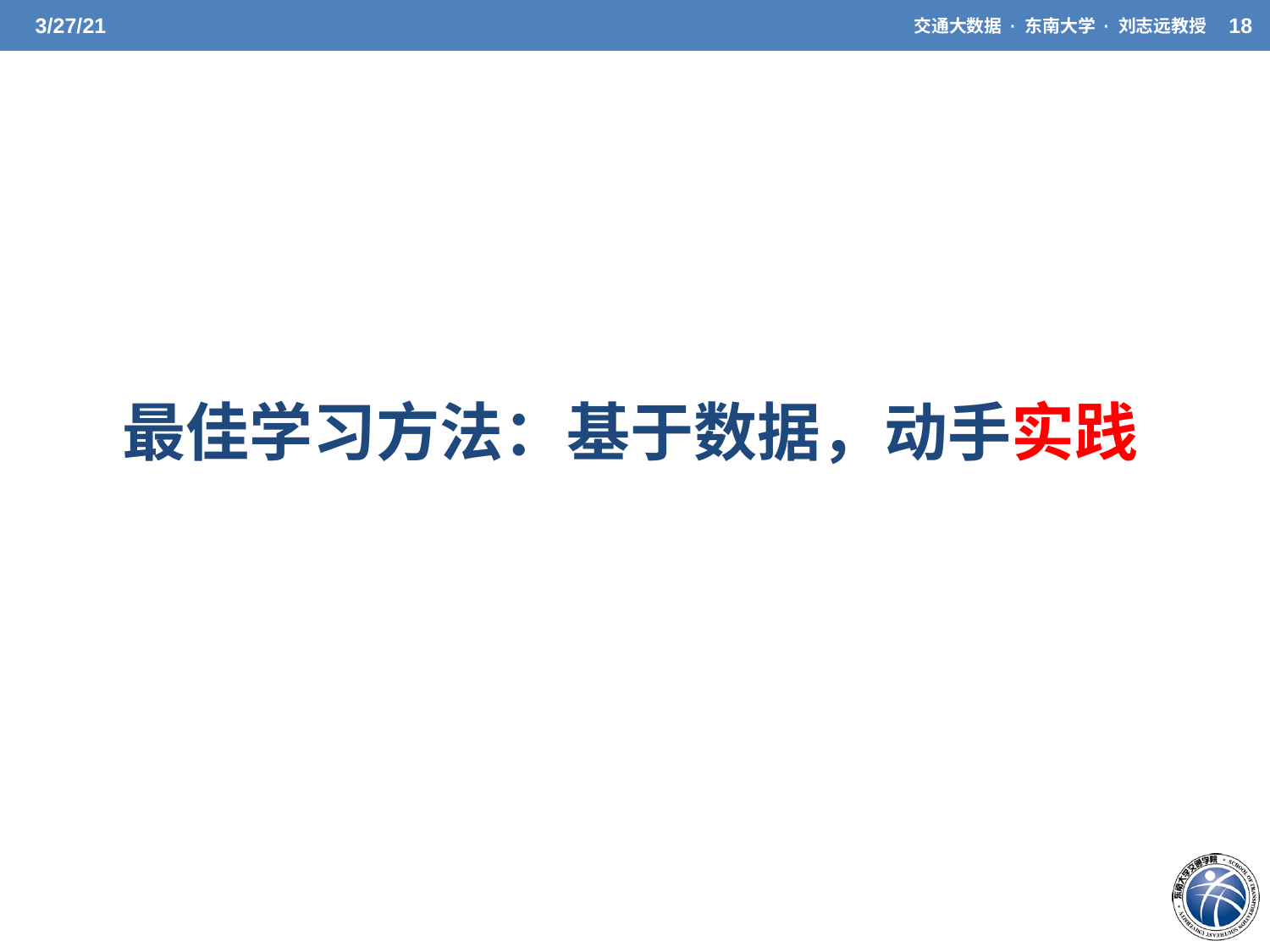

3/27/21
交通大数据 · 东南大学 · 刘志远教授
18
最佳学习方法：基于数据，动手实践